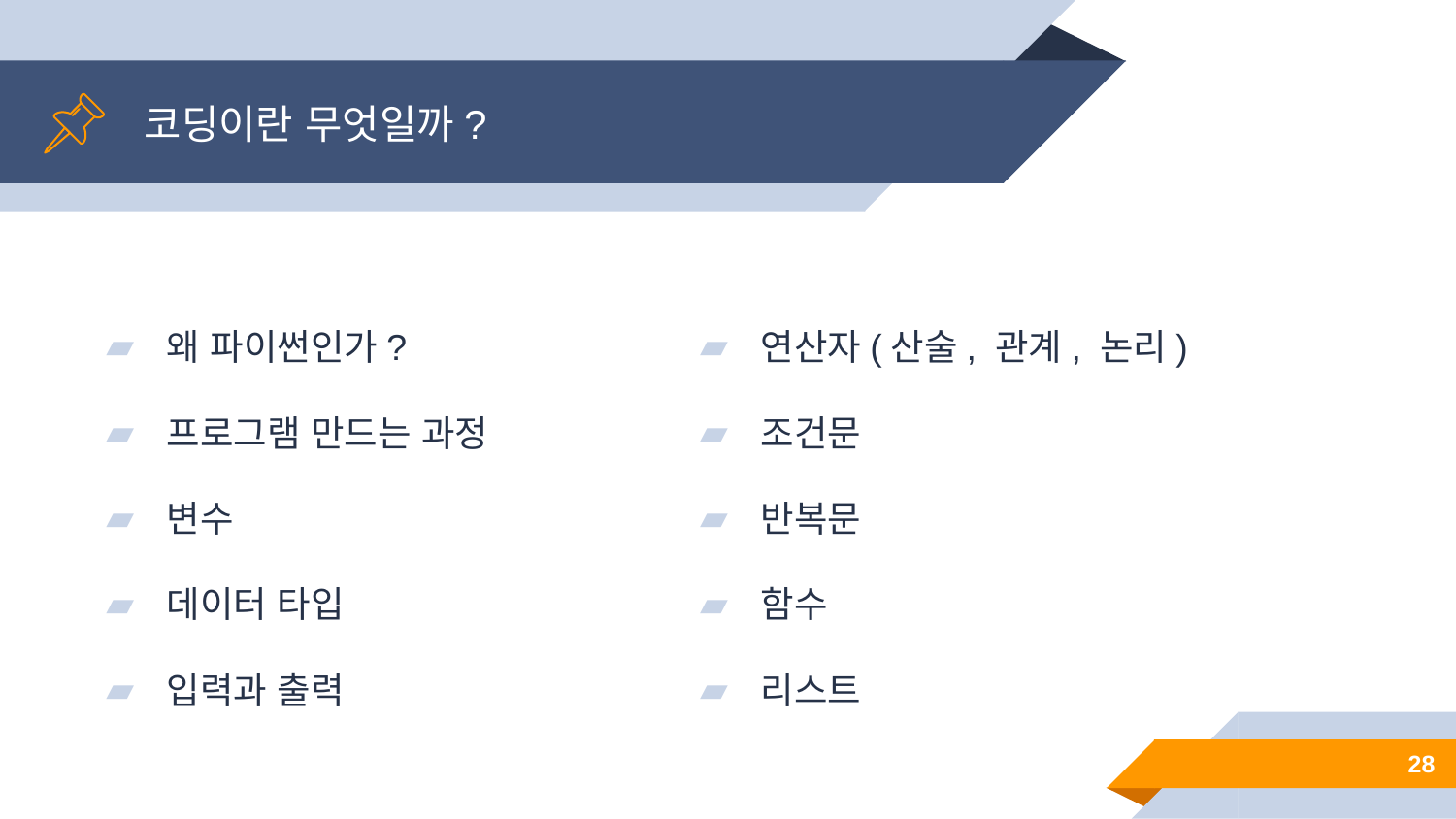

# 코딩이란 무엇일까?

왜 파이썬인가?
프로그램 만드는 과정
변수
데이터 타입
입력과 출력
연산자(산술, 관계, 논리)
조건문
반복문
함수
리스트
28